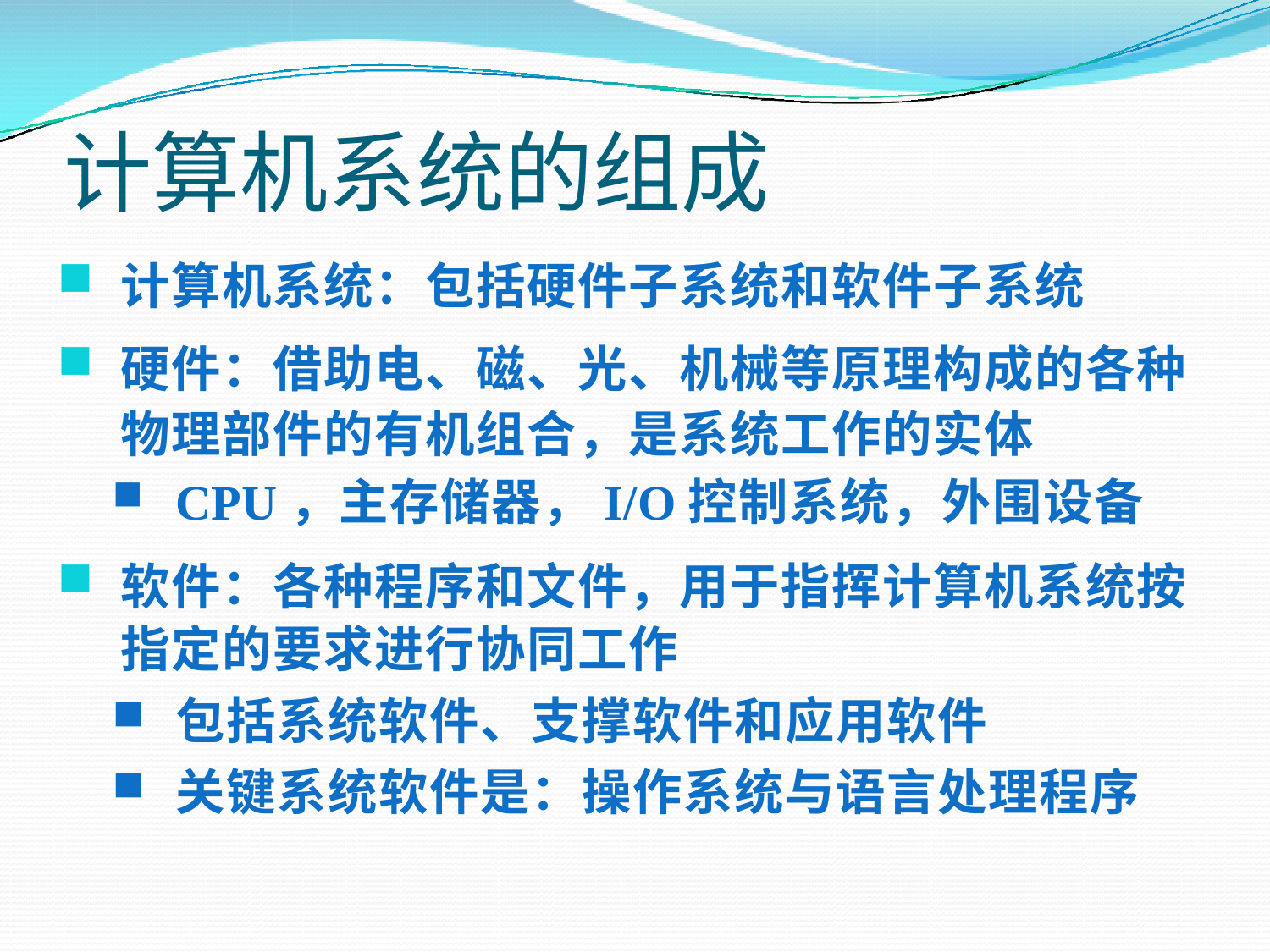

# 计算机系统的组成
计算机系统：包括硬件子系统和软件子系统
硬件：借助电、磁、光、机械等原理构成的各种物理部件的有机组合，是系统工作的实体
CPU，主存储器，I/O控制系统，外围设备
软件：各种程序和文件，用于指挥计算机系统按指定的要求进行协同工作
包括系统软件、支撑软件和应用软件
关键系统软件是：操作系统与语言处理程序